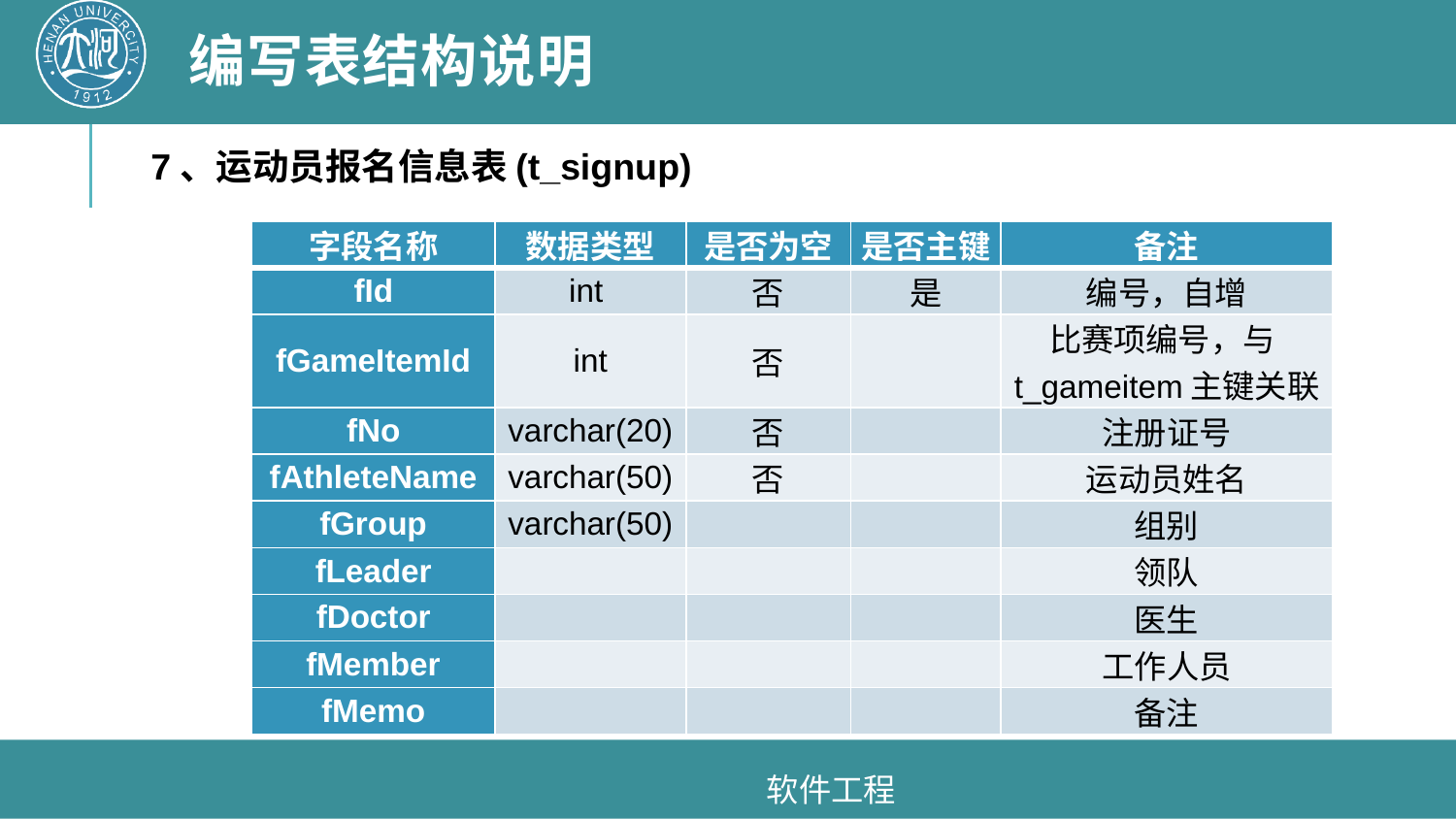

# 编写表结构说明
7、运动员报名信息表(t_signup)
| 字段名称 | 数据类型 | 是否为空 | 是否主键 | 备注 |
| --- | --- | --- | --- | --- |
| fId | int | 否 | 是 | 编号，自增 |
| fGameItemId | int | 否 |  | 比赛项编号，与t\_gameitem主键关联 |
| fNo | varchar(20) | 否 |  | 注册证号 |
| fAthleteName | varchar(50) | 否 |  | 运动员姓名 |
| fGroup | varchar(50) |  |  | 组别 |
| fLeader |  |  |  | 领队 |
| fDoctor |  |  |  | 医生 |
| fMember |  |  |  | 工作人员 |
| fMemo |  |  |  | 备注 |

软件工程
35